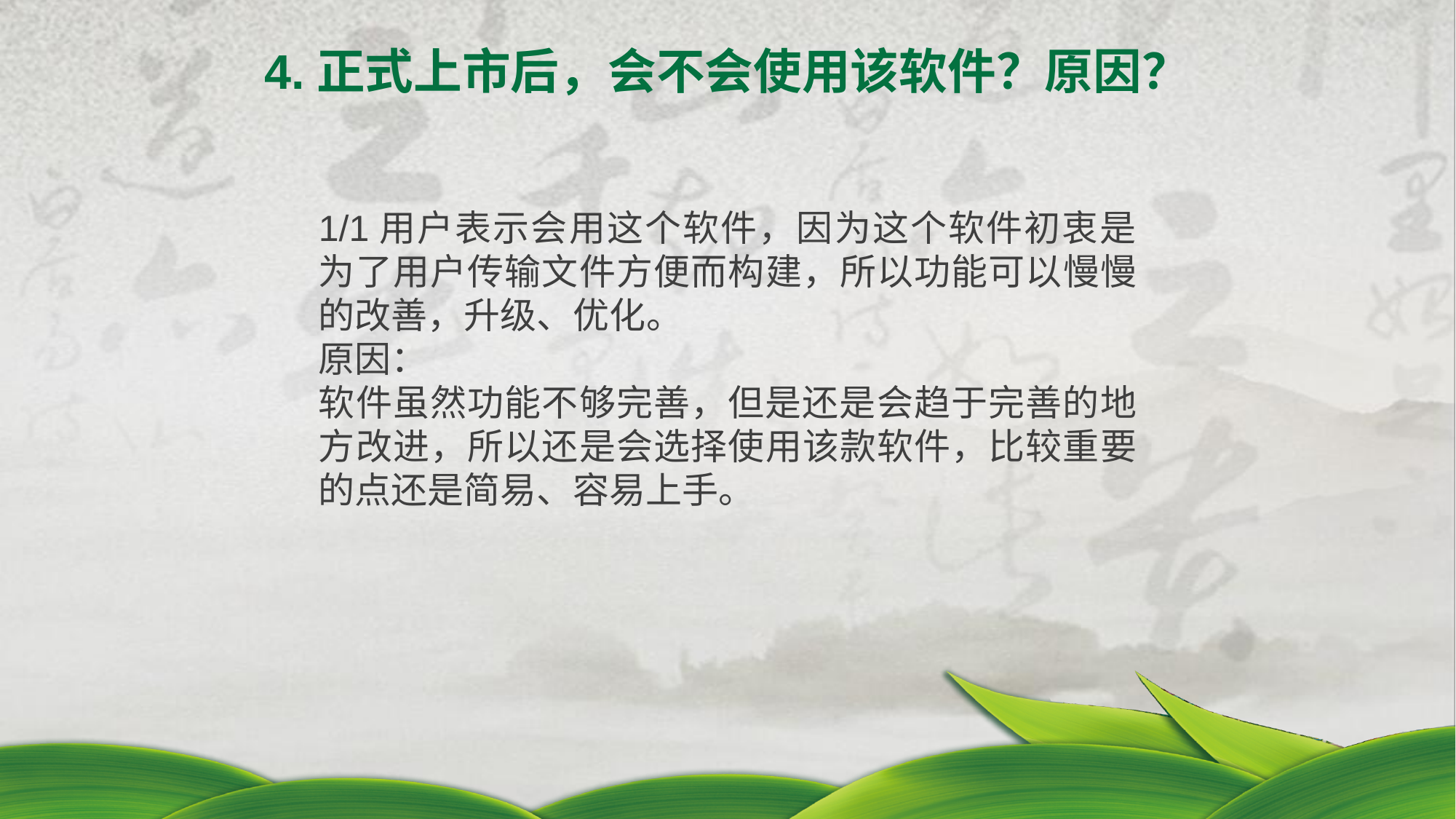

4.正式上市后，会不会使用该软件？原因？
1/1用户表示会用这个软件，因为这个软件初衷是为了用户传输文件方便而构建，所以功能可以慢慢的改善，升级、优化。
原因：
软件虽然功能不够完善，但是还是会趋于完善的地方改进，所以还是会选择使用该款软件，比较重要的点还是简易、容易上手。